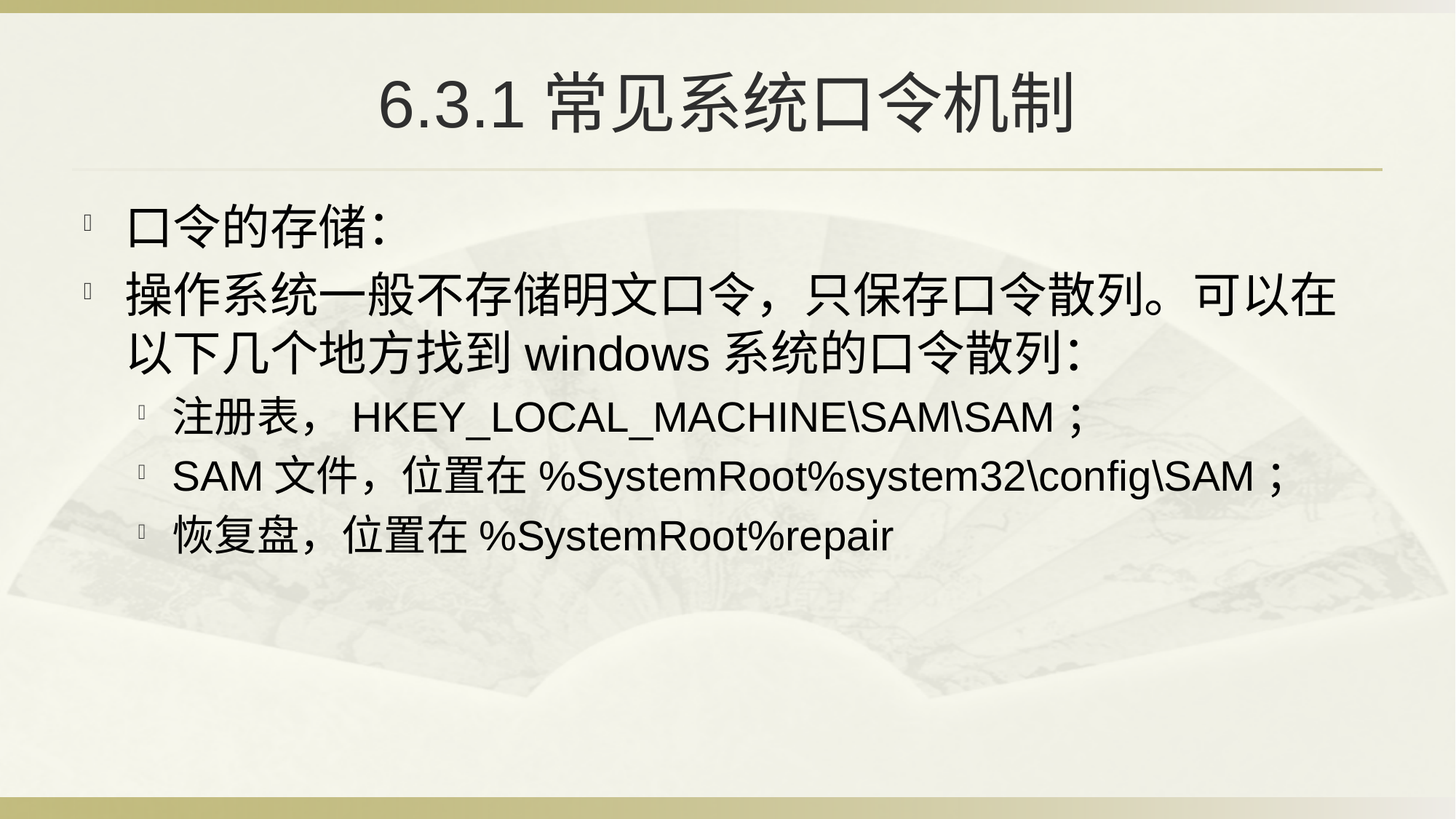

# 6.3.1常见系统口令机制
口令的存储：
操作系统一般不存储明文口令，只保存口令散列。可以在以下几个地方找到windows系统的口令散列：
注册表，HKEY_LOCAL_MACHINE\SAM\SAM；
SAM文件，位置在%SystemRoot%system32\config\SAM；
恢复盘，位置在%SystemRoot%repair